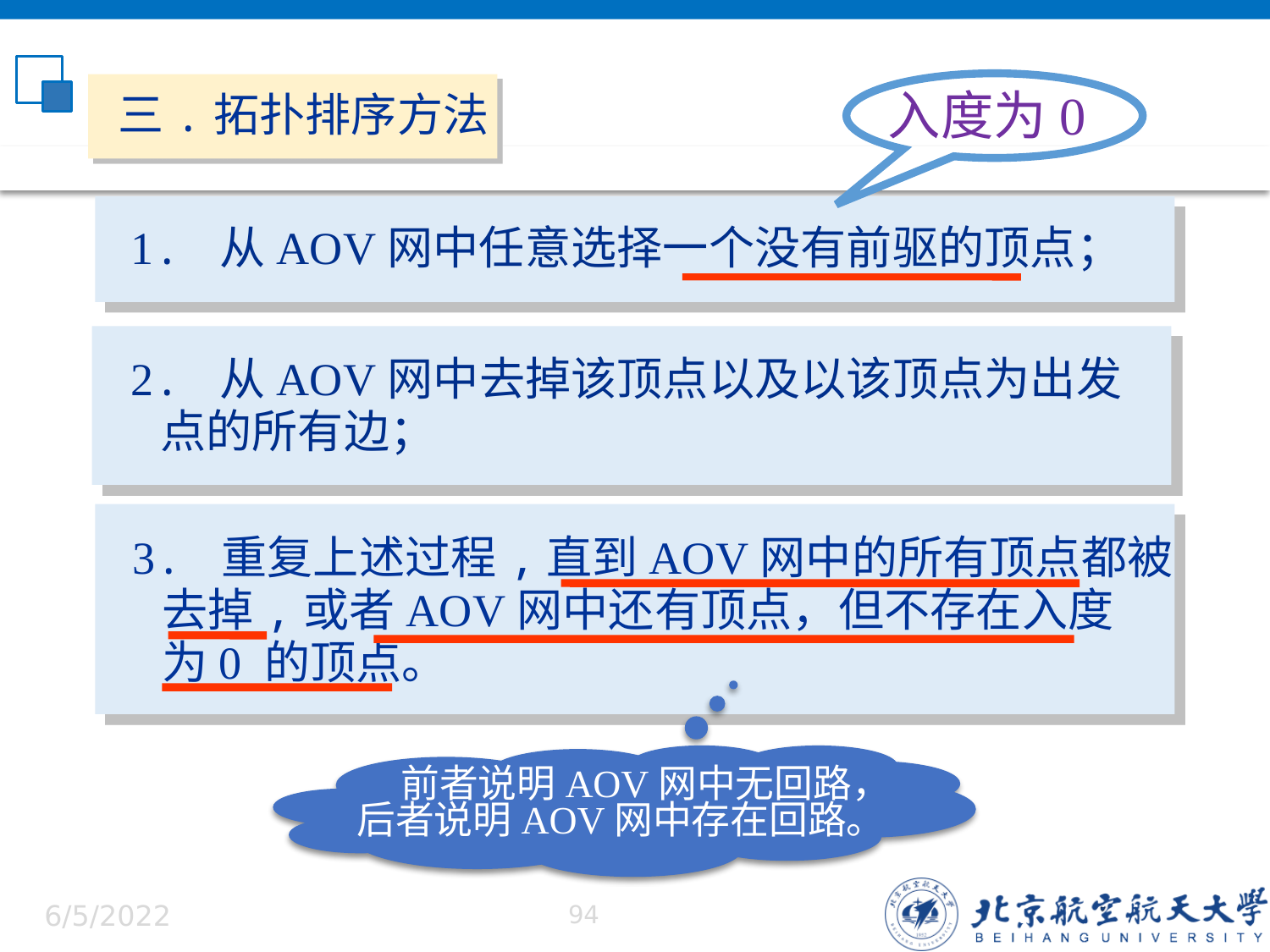

入度为0

 三.拓扑排序方法

  1. 从AOV网中任意选择一个没有前驱的顶点；

  2. 从AOV网中去掉该顶点以及以该顶点为出发
    点的所有边；

  3. 重复上述过程,直到AOV网中的所有顶点都被
    去掉,或者AOV网中还有顶点，但不存在入度
    为0 的顶点。

    前者说明AOV网中无回路，
后者说明AOV网中存在回路。
6/5/2022
94